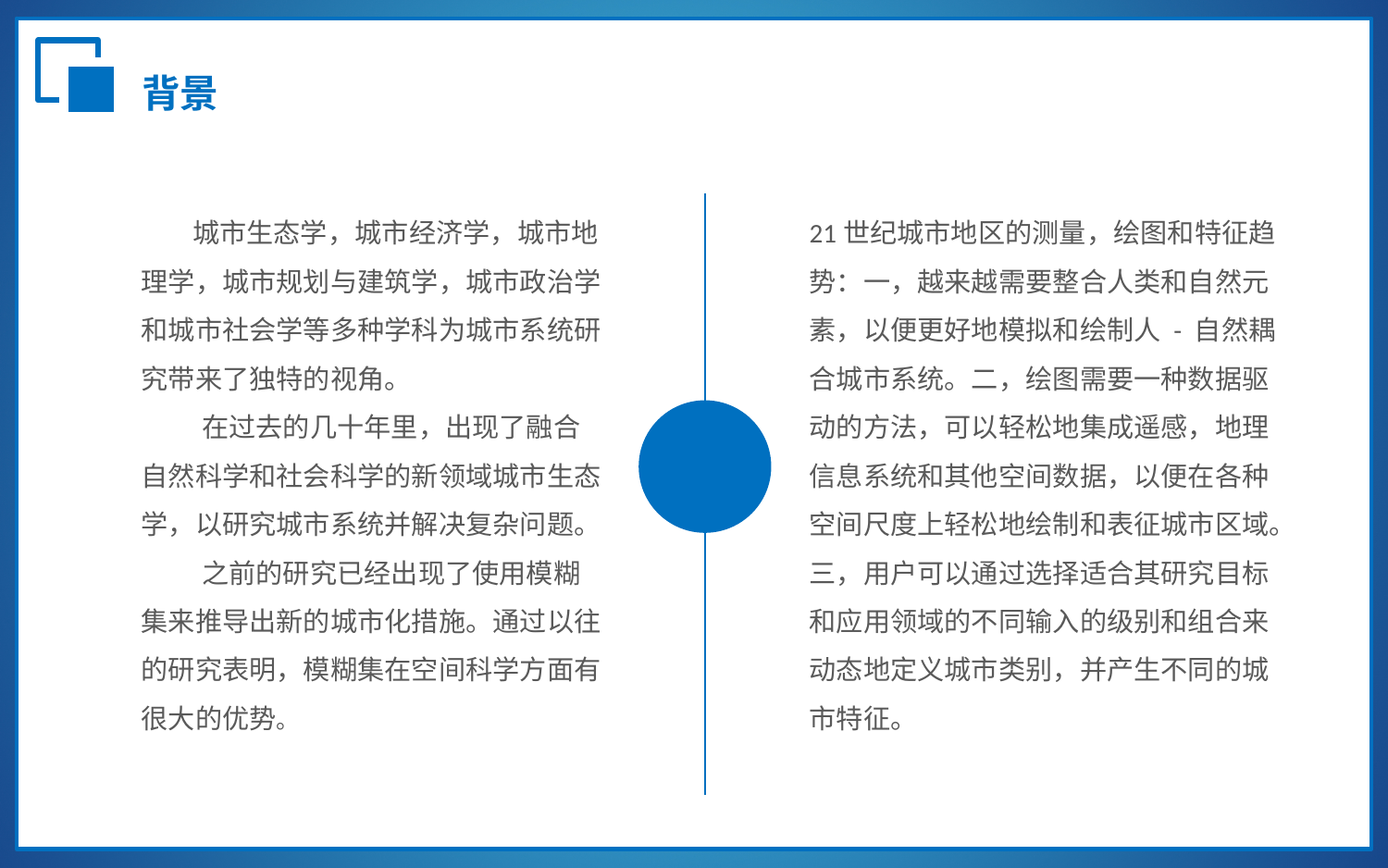

背景
         城市生态学，城市经济学，城市地理学，城市规划与建筑学，城市政治学和城市社会学等多种学科为城市系统研究带来了独特的视角。
         在过去的几十年里，出现了融合自然科学和社会科学的新领域城市生态学，以研究城市系统并解决复杂问题。
         之前的研究已经出现了使用模糊集来推导出新的城市化措施。通过以往的研究表明，模糊集在空间科学方面有很大的优势。
21世纪城市地区的测量，绘图和特征趋势：一，越来越需要整合人类和自然元素，以便更好地模拟和绘制人 - 自然耦合城市系统。二，绘图需要一种数据驱动的方法，可以轻松地集成遥感，地理信息系统和其他空间数据，以便在各种空间尺度上轻松地绘制和表征城市区域。三，用户可以通过选择适合其研究目标和应用领域的不同输入的级别和组合来动态地定义城市类别，并产生不同的城市特征。

回款数：640万